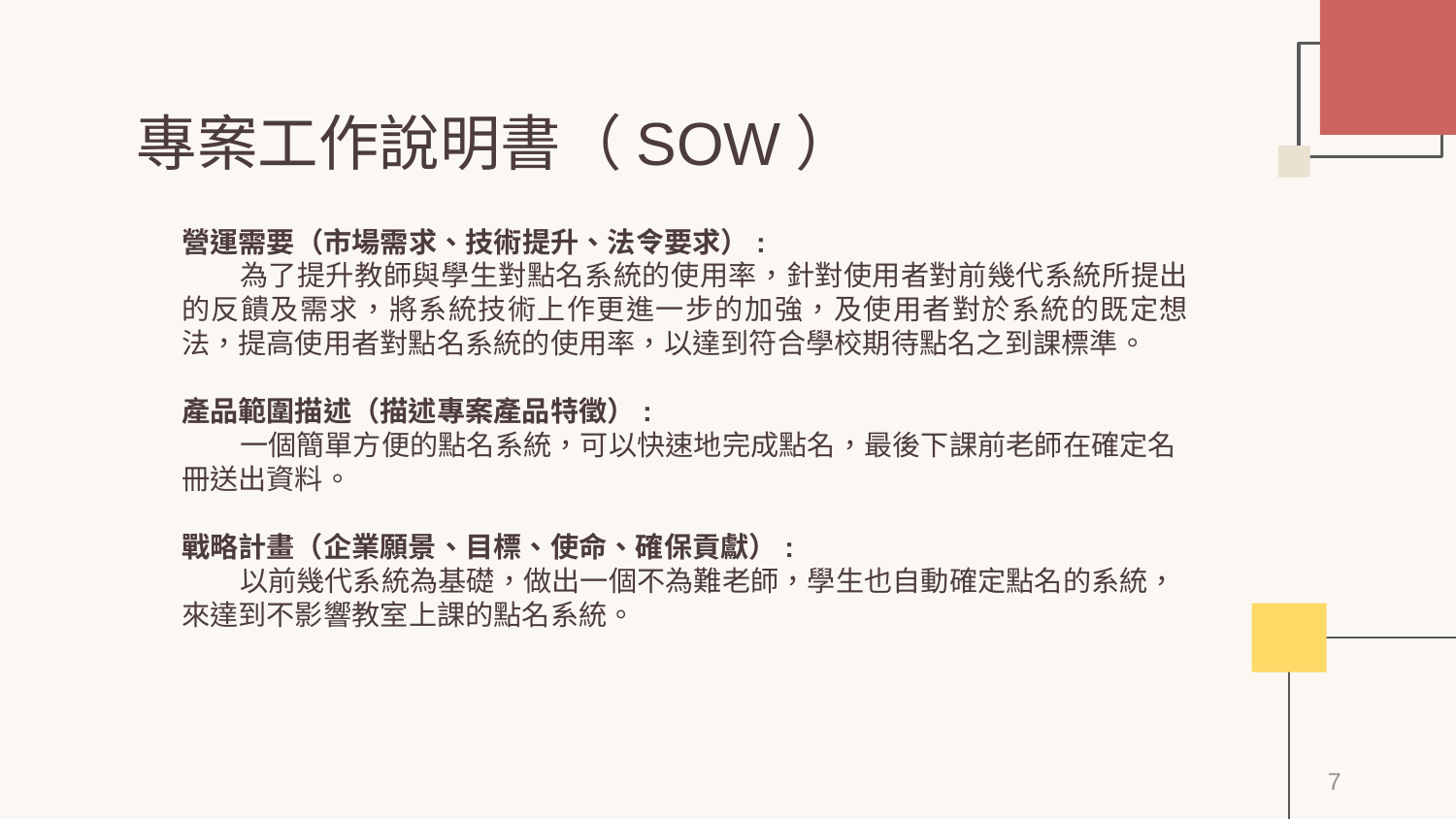

# 專案工作說明書（SOW）
營運需要（市場需求、技術提升、法令要求）:
為了提升教師與學生對點名系統的使用率，針對使用者對前幾代系統所提出的反饋及需求，將系統技術上作更進一步的加強，及使用者對於系統的既定想法，提高使用者對點名系統的使用率，以達到符合學校期待點名之到課標準。

產品範圍描述（描述專案產品特徵）:
一個簡單方便的點名系統，可以快速地完成點名，最後下課前老師在確定名冊送出資料。

戰略計畫（企業願景、目標、使命、確保貢獻）:
以前幾代系統為基礎，做出一個不為難老師，學生也自動確定點名的系統，來達到不影響教室上課的點名系統。
7